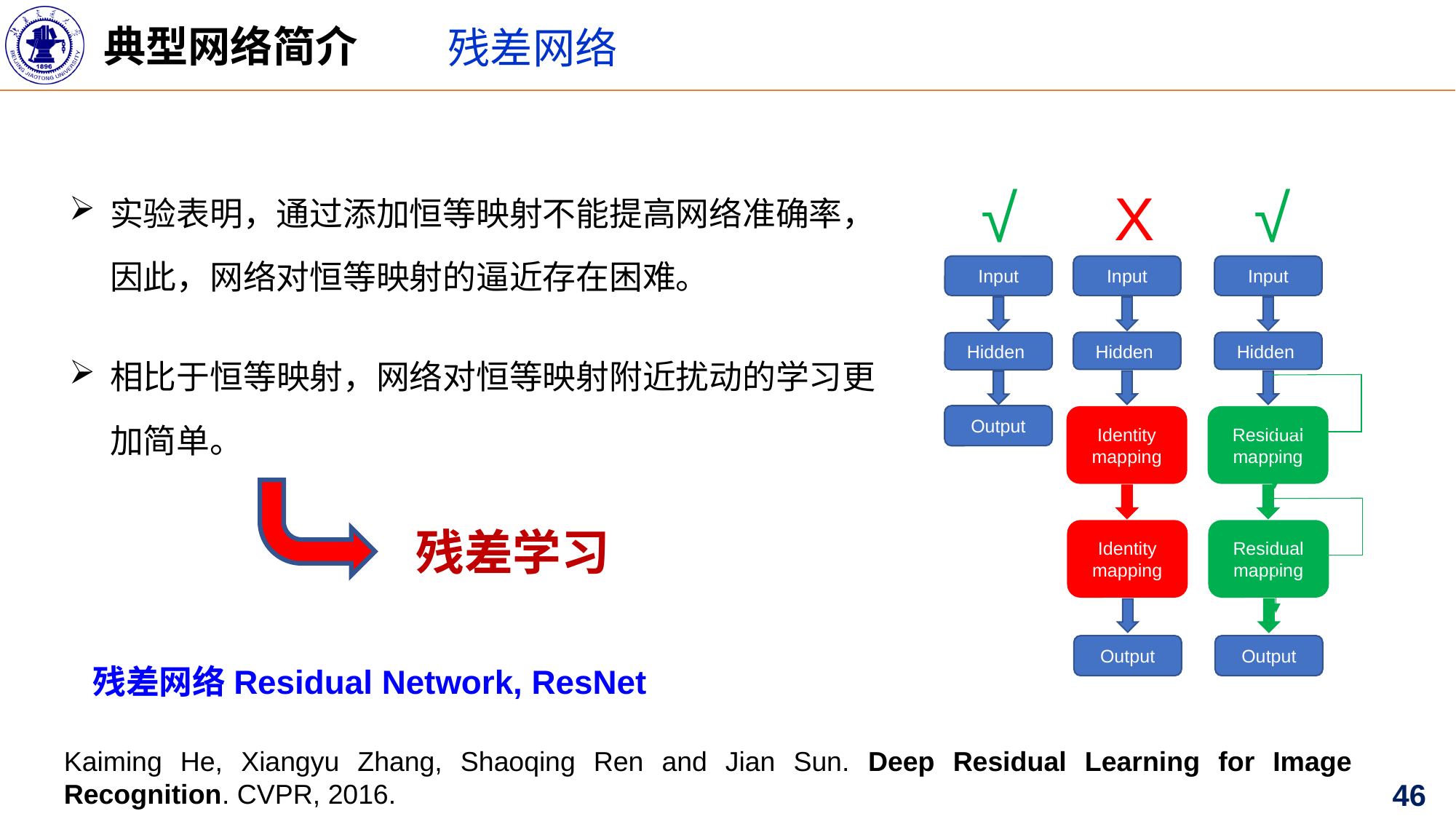

典型网络简介
残差网络
实验表明，通过添加恒等映射不能提高网络准确率，因此，网络对恒等映射的逼近存在困难。
√
√
X
Input
Input
Input

相比于恒等映射，网络对恒等映射附近扰动的学习更加简单。
Hidden
Hidden
Hidden

Output
Identity mapping
Residual
mapping

残差学习
Identity mapping
Residual
mapping

Output
Output
残差网络Residual Network, ResNet
Kaiming He, Xiangyu Zhang, Shaoqing Ren and Jian Sun. Deep Residual Learning for Image Recognition. CVPR, 2016.